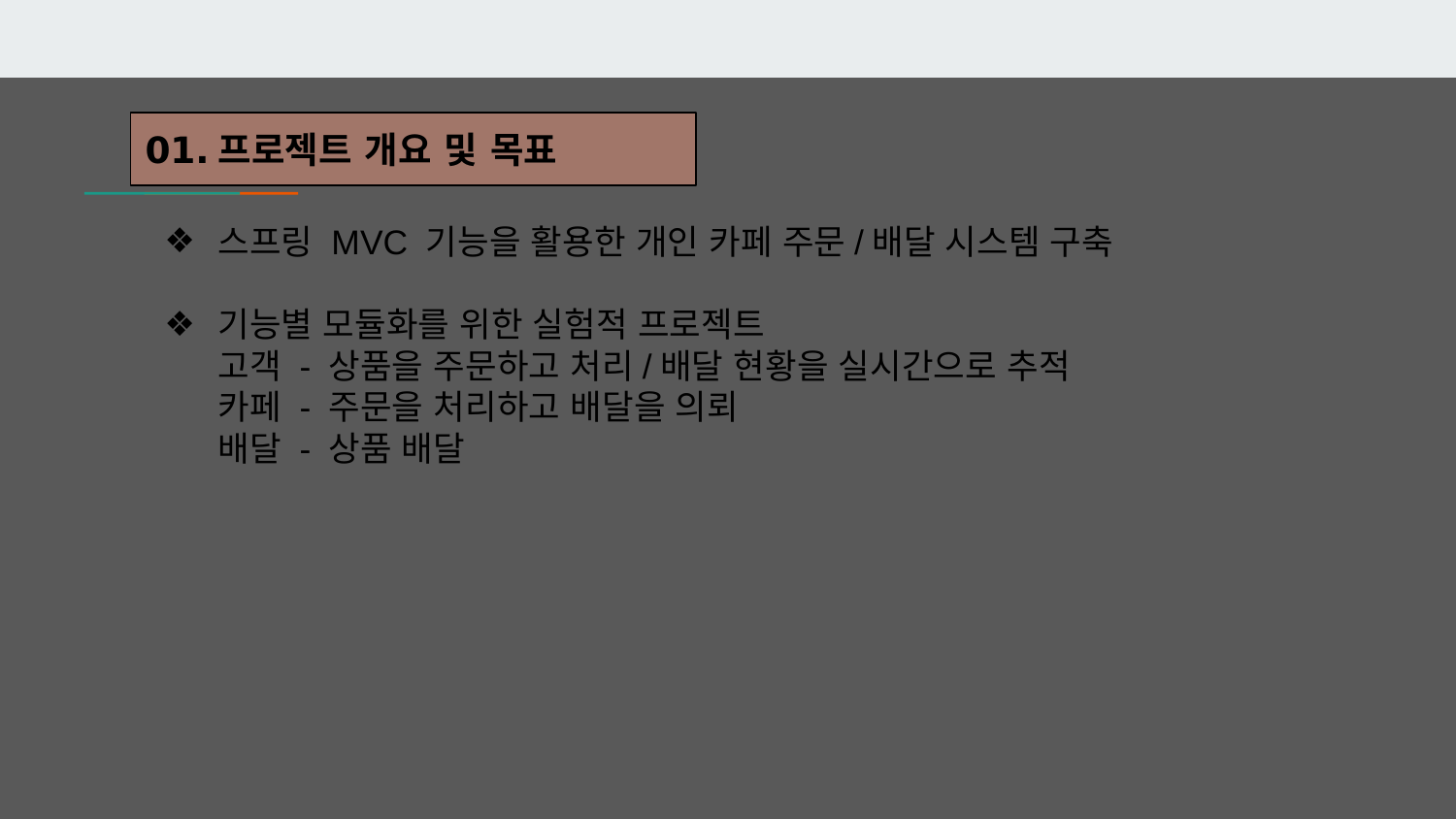

01.프로젝트 개요 및 목표
스프링 MVC 기능을 활용한 개인 카페 주문/배달 시스템 구축

기능별 모듈화를 위한 실험적 프로젝트
고객 - 상품을 주문하고 처리/배달 현황을 실시간으로 추적
카페 - 주문을 처리하고 배달을 의뢰
배달 - 상품 배달